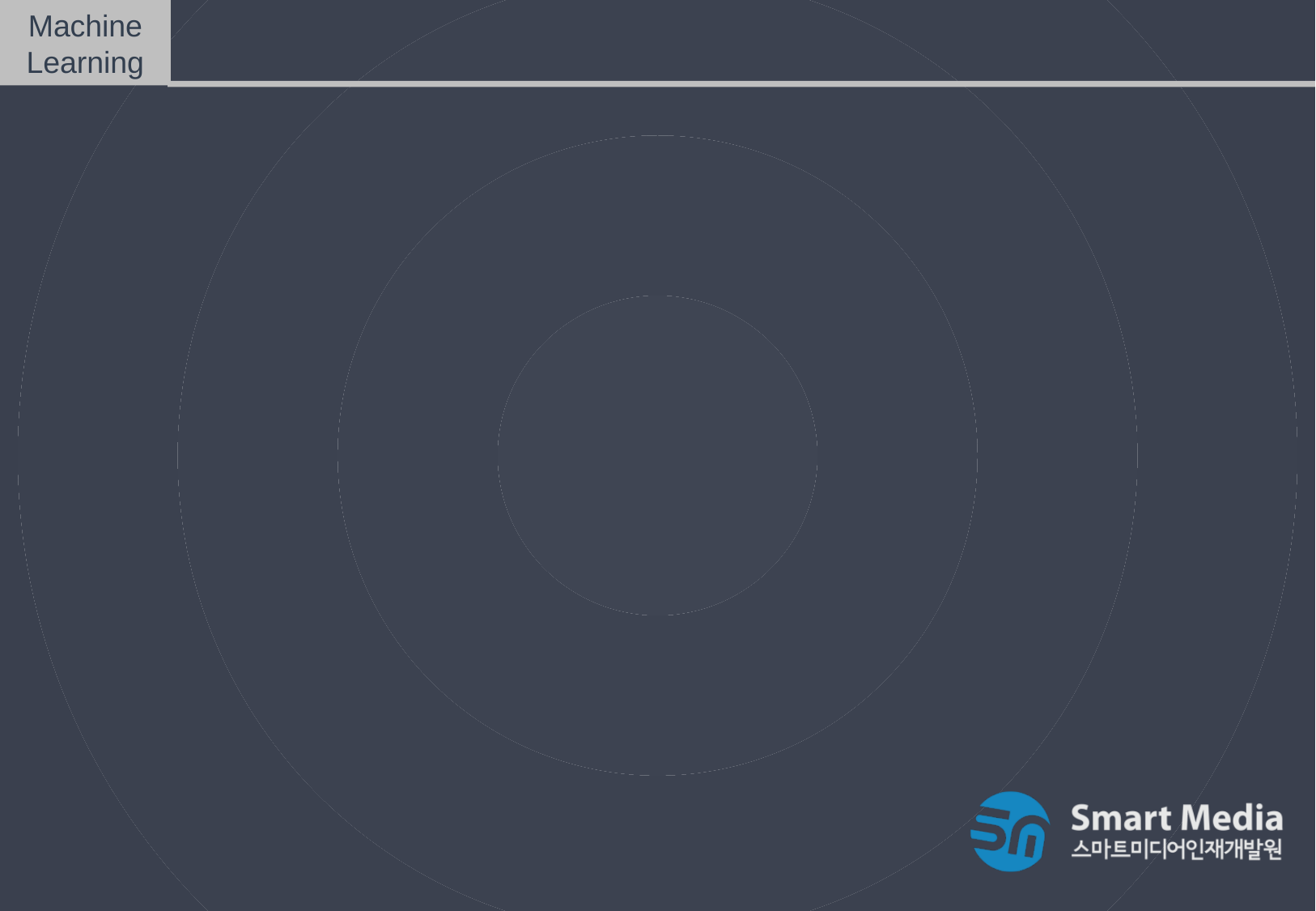

Machine Learning
비지도학습(Unsupervised Learning) – ex06

K-means, 계층형군집, DBSCAN 군집 알고리즘 평가